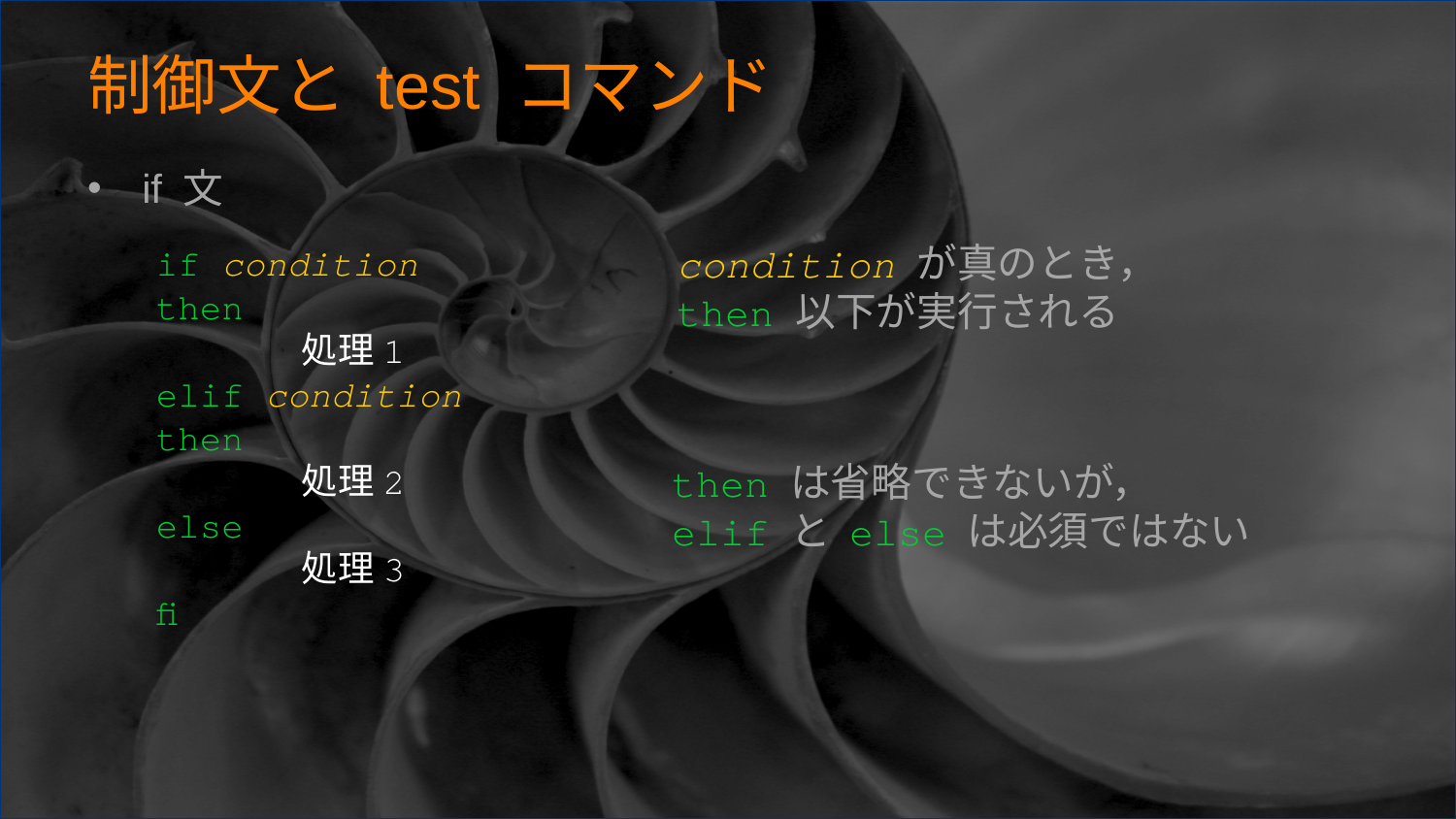

# 制御文と test コマンド
if 文

condition が真のとき，
then 以下が実行される
if condition
then
	処理1
elif condition
then
	処理2
else
	処理3
fi
then は省略できないが，
elif と else は必須ではない